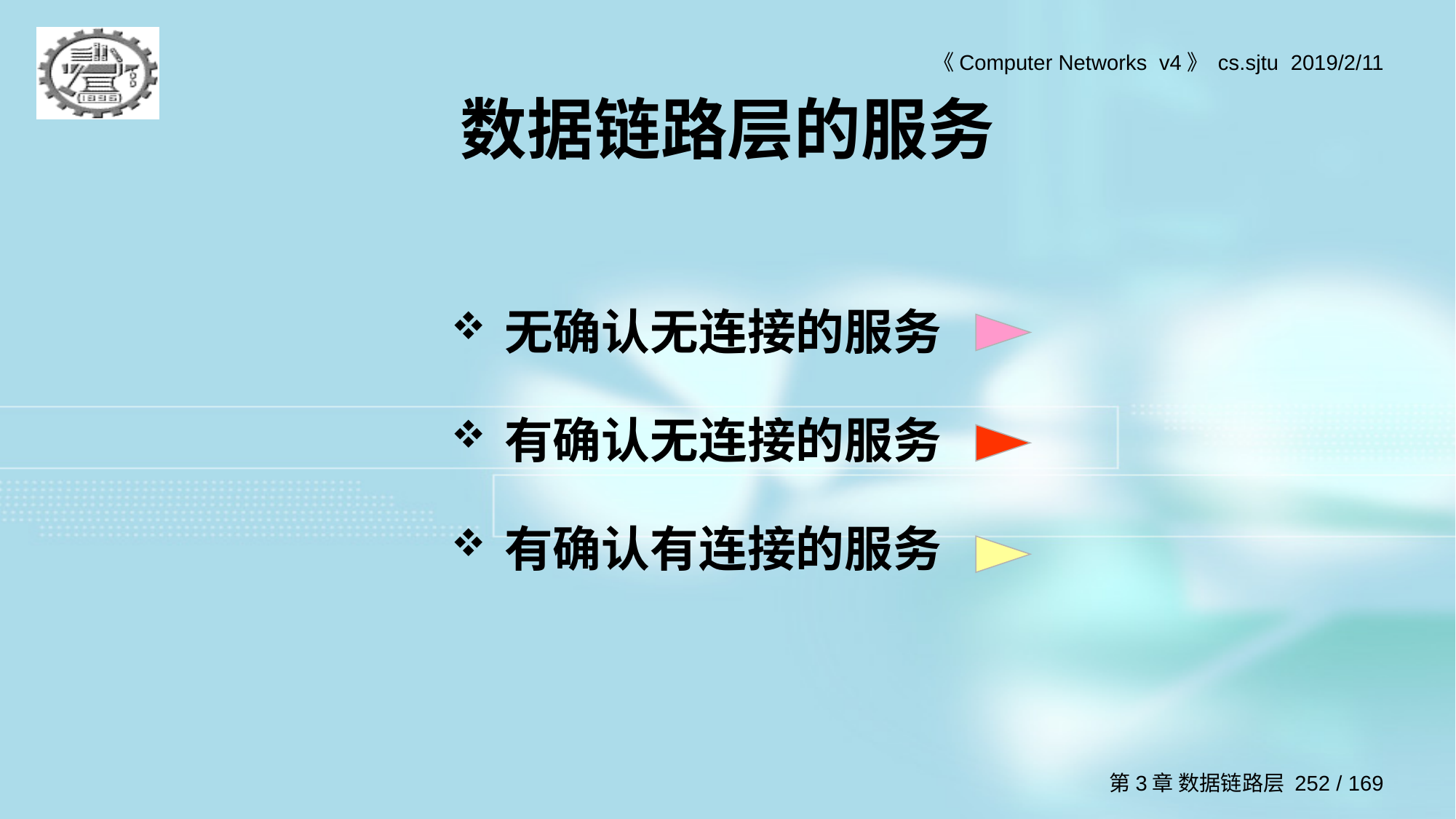

# 数据链路层的服务
无确认无连接的服务
有确认无连接的服务
有确认有连接的服务